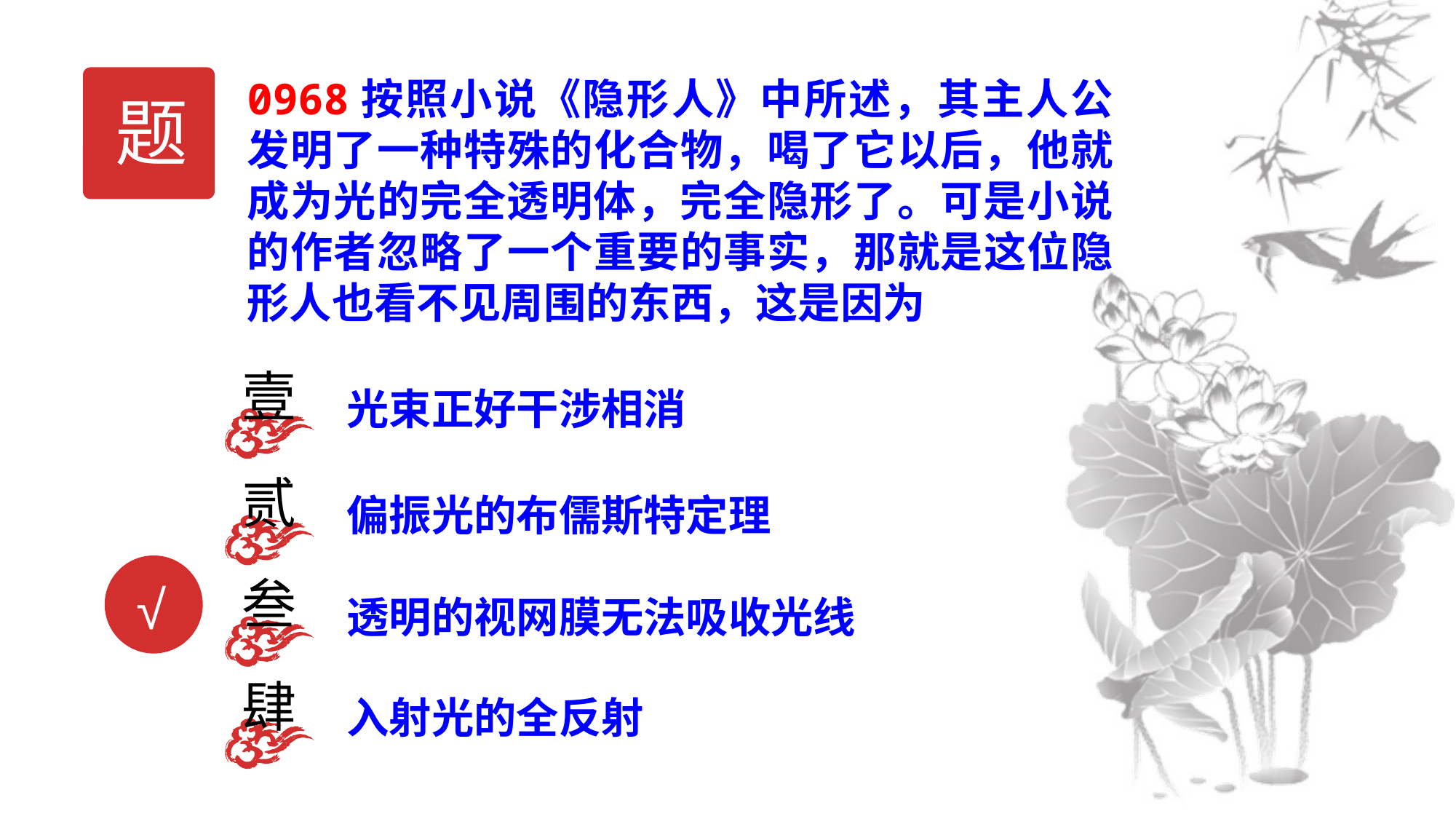

0968按照小说《隐形人》中所述，其主人公发明了一种特殊的化合物，喝了它以后，他就成为光的完全透明体，完全隐形了。可是小说的作者忽略了一个重要的事实，那就是这位隐形人也看不见周围的东西，这是因为

题
壹

光束正好干涉相消
贰

偏振光的布儒斯特定理

√
叁

透明的视网膜无法吸收光线
肆

入射光的全反射